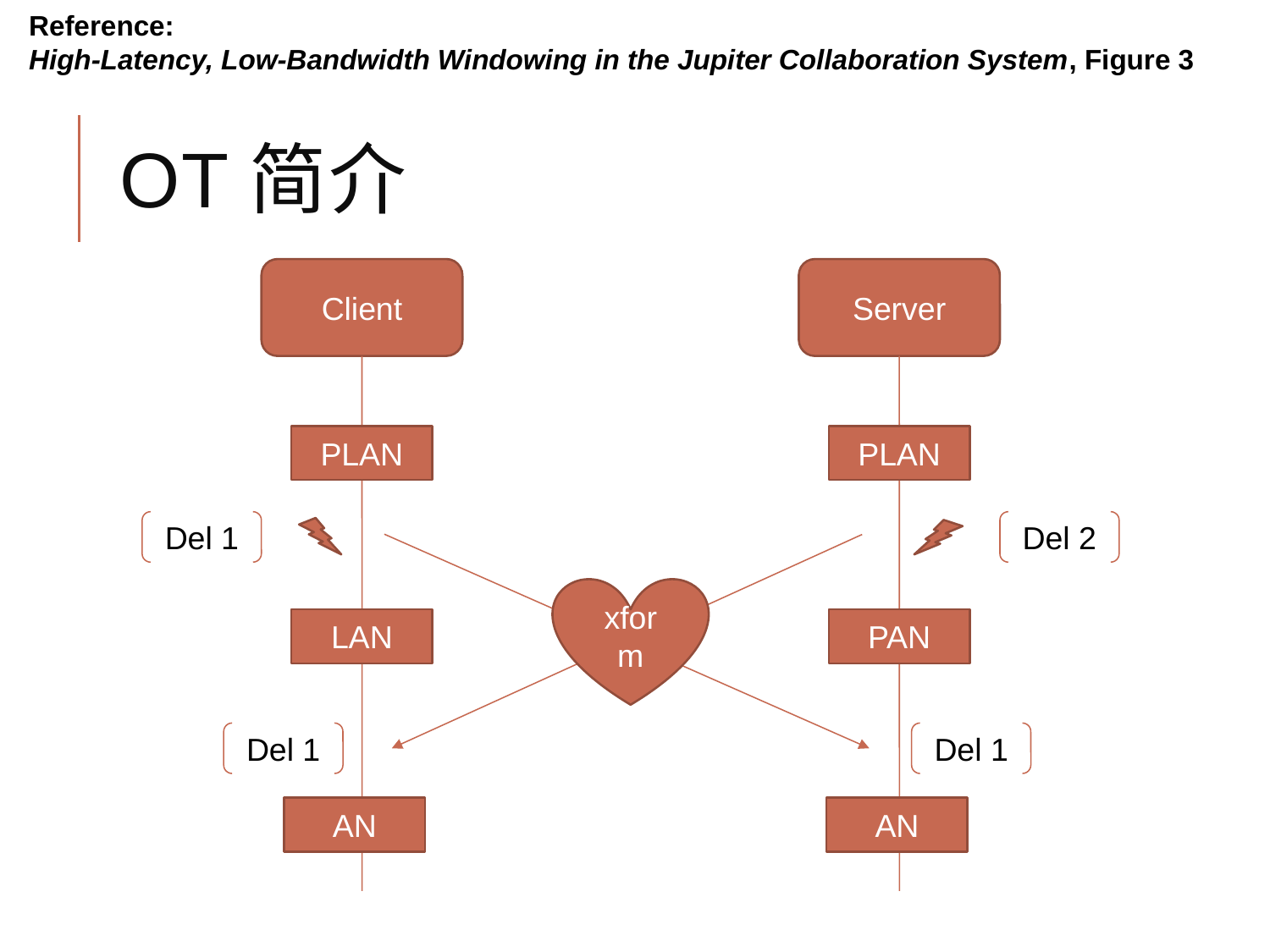

Reference:
High-Latency, Low-Bandwidth Windowing in the Jupiter Collaboration System, Figure 3
# OT简介
Client
Server
PLAN
PLAN
Del 1
Del 2

xform
LAN
PAN
Del 1
Del 1
AN
AN